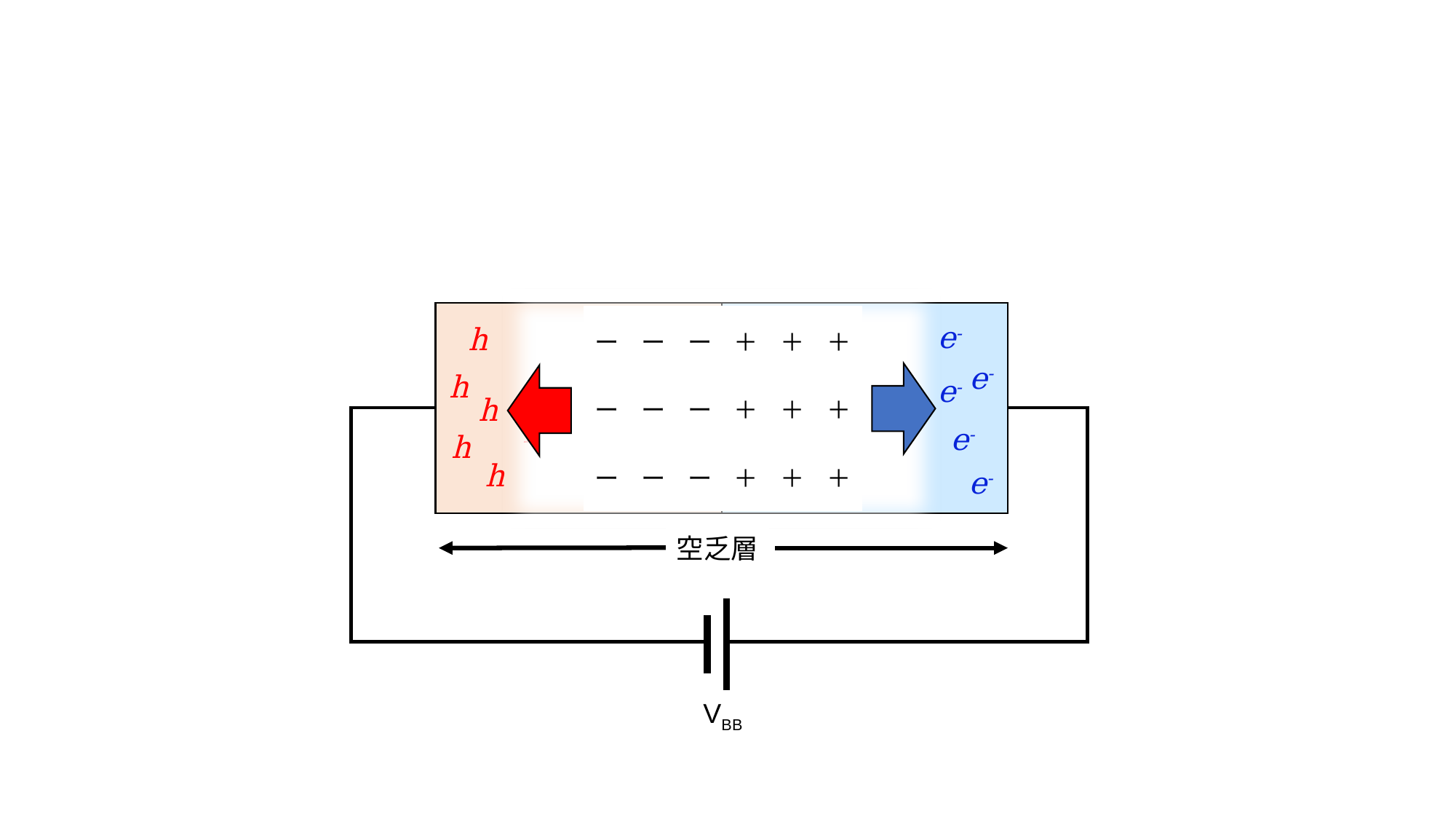

#

h
h
h
h
h
h
h
h
h
h
h

e-
e-
e-
e-
e-
e-
e-
e-
e-
e-
e-
e-
| ー | ー | ー | ＋ | ＋ | ＋ |
| --- | --- | --- | --- | --- | --- |
| ー | ー | ー | ＋ | ＋ | ＋ |
| ー | ー | ー | ＋ | ＋ | ＋ |

e-
h

h
空乏層

VBB